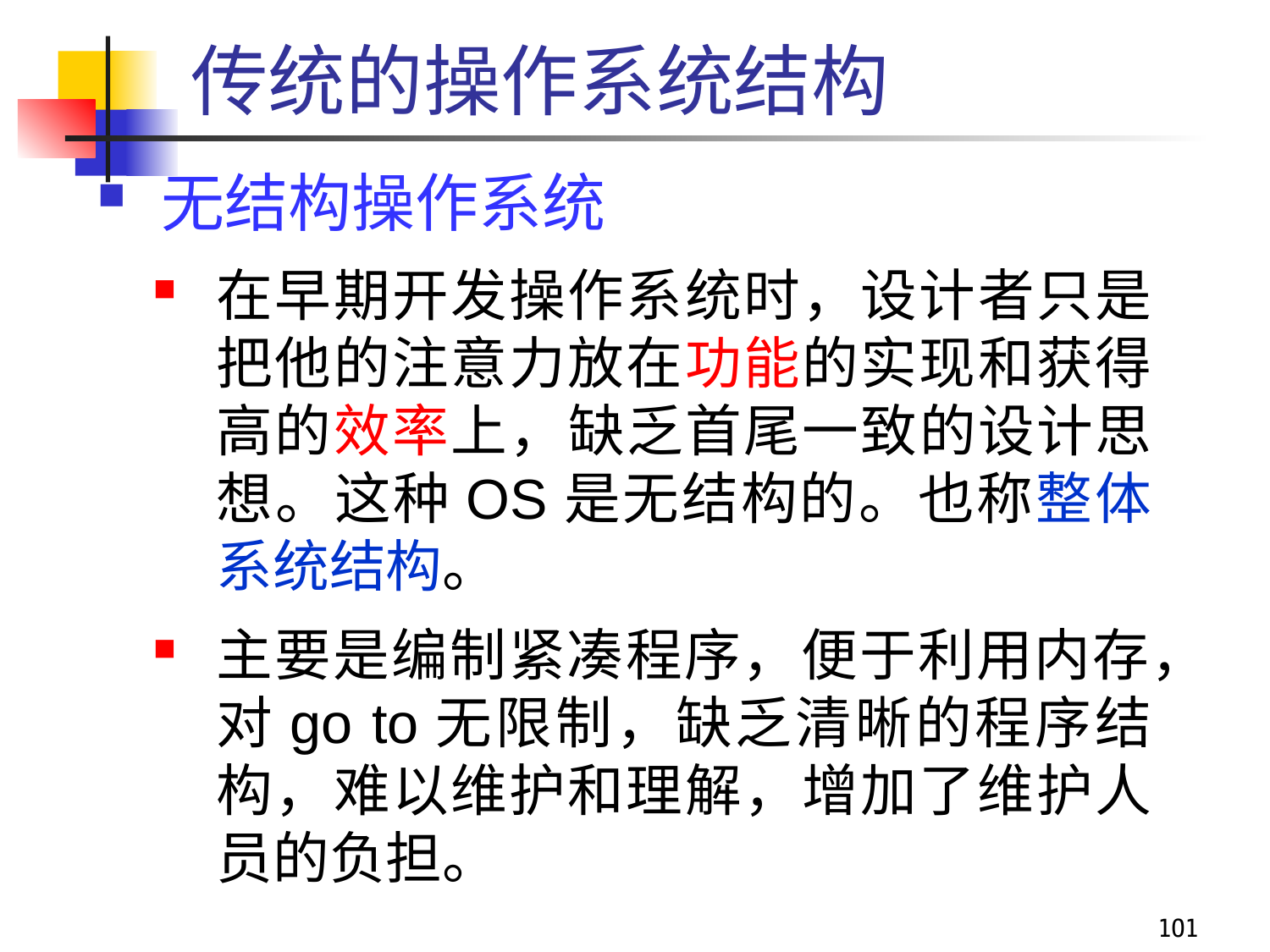

传统的操作系统结构
无结构操作系统
在早期开发操作系统时，设计者只是把他的注意力放在功能的实现和获得高的效率上，缺乏首尾一致的设计思想。这种OS是无结构的。也称整体系统结构。
主要是编制紧凑程序，便于利用内存，对go to无限制，缺乏清晰的程序结构，难以维护和理解，增加了维护人员的负担。
101